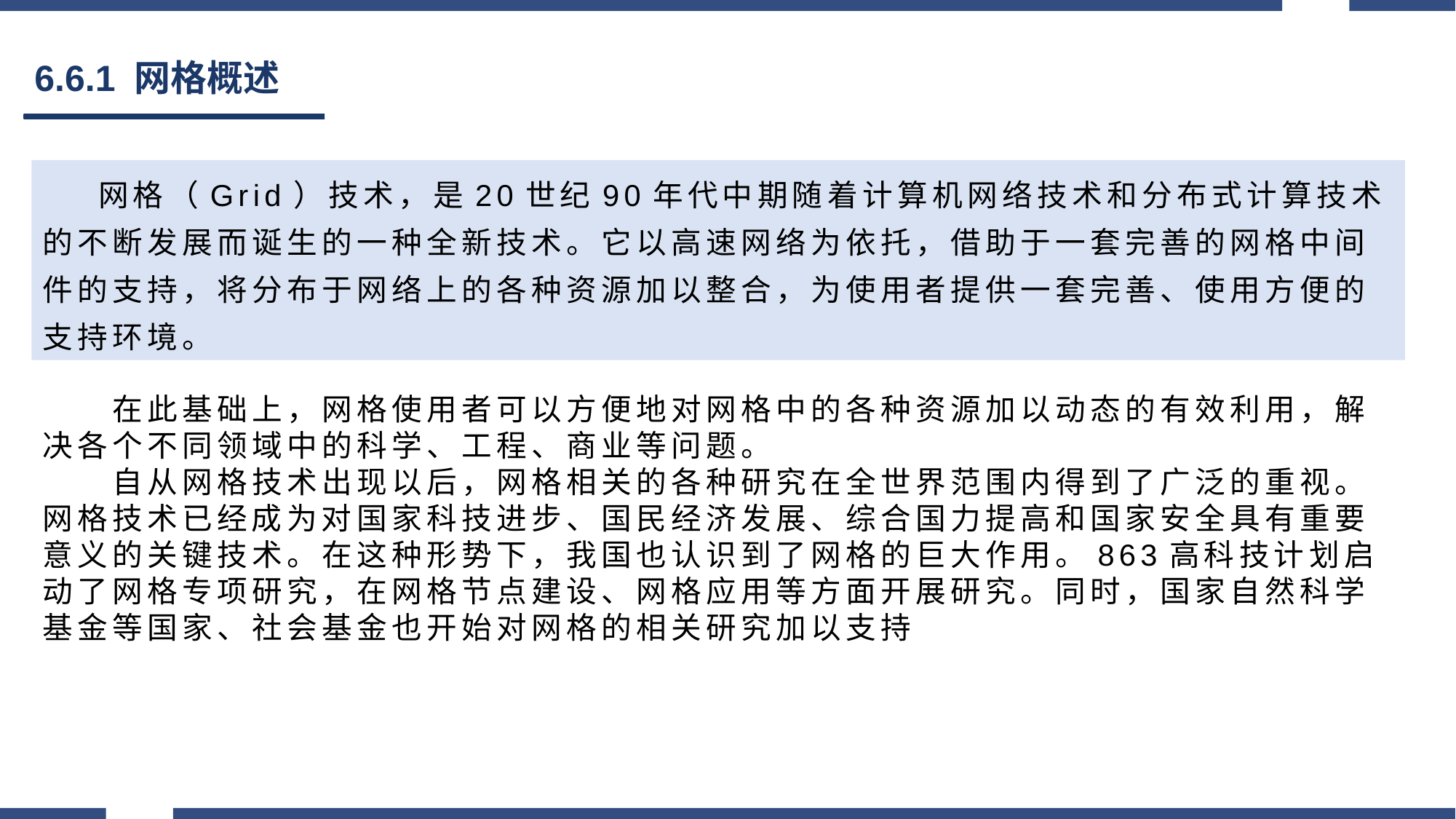

# 6.6.1 网格概述
     网格（Grid）技术，是20世纪90年代中期随着计算机网络技术和分布式计算技术的不断发展而诞生的一种全新技术。它以高速网络为依托，借助于一套完善的网格中间件的支持，将分布于网络上的各种资源加以整合，为使用者提供一套完善、使用方便的支持环境。
　　在此基础上，网格使用者可以方便地对网格中的各种资源加以动态的有效利用，解决各个不同领域中的科学、工程、商业等问题。
　　自从网格技术出现以后，网格相关的各种研究在全世界范围内得到了广泛的重视。网格技术已经成为对国家科技进步、国民经济发展、综合国力提高和国家安全具有重要意义的关键技术。在这种形势下，我国也认识到了网格的巨大作用。863高科技计划启动了网格专项研究，在网格节点建设、网格应用等方面开展研究。同时，国家自然科学基金等国家、社会基金也开始对网格的相关研究加以支持